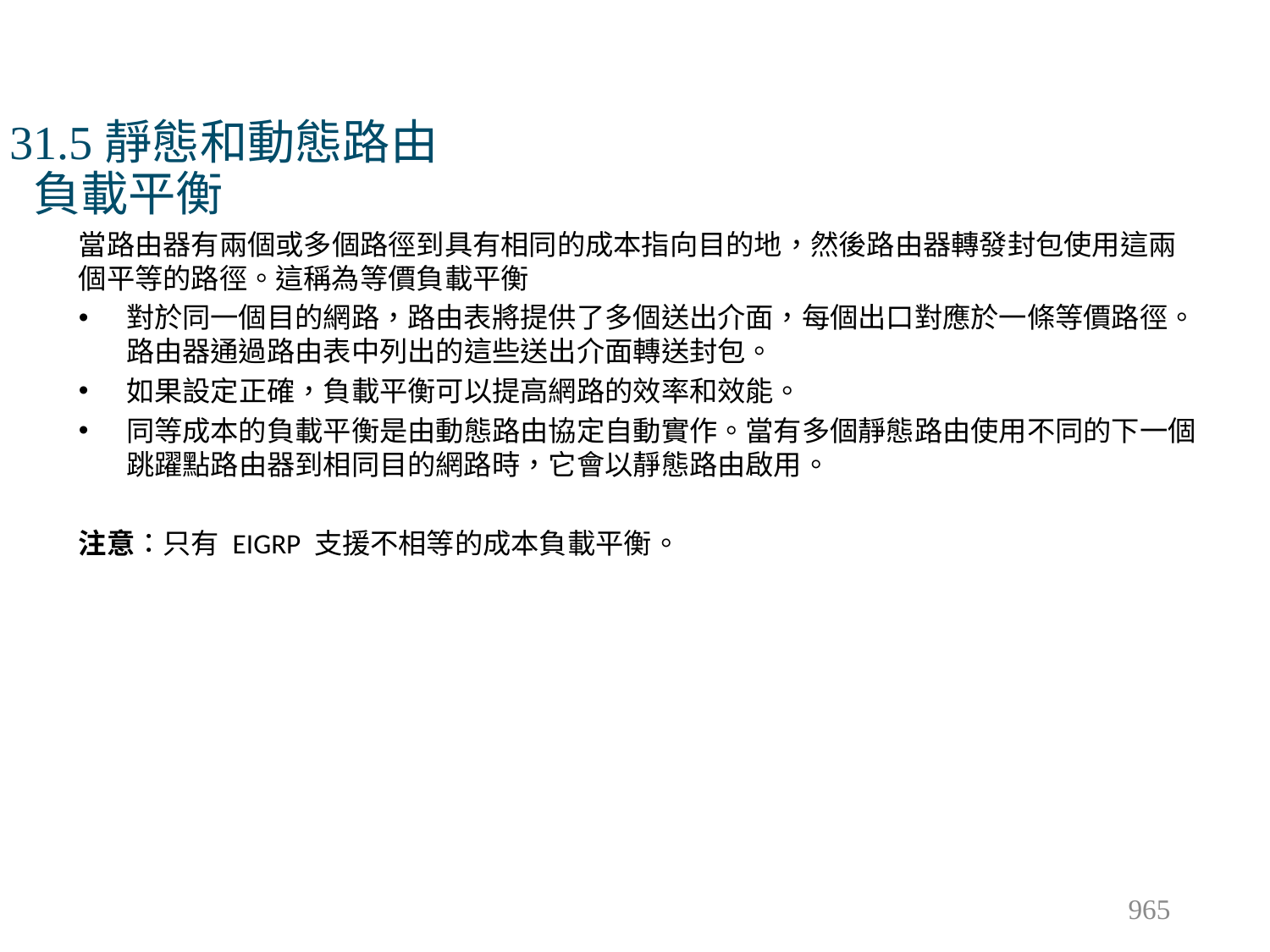

# 31.5靜態和動態路由 負載平衡
當路由器有兩個或多個路徑到具有相同的成本指向目的地，然後路由器轉發封包使用這兩個平等的路徑。這稱為等價負載平衡
對於同一個目的網路，路由表將提供了多個送出介面，每個出口對應於一條等價路徑。路由器通過路由表中列出的這些送出介面轉送封包。
如果設定正確，負載平衡可以提高網路的效率和效能。
同等成本的負載平衡是由動態路由協定自動實作。當有多個靜態路由使用不同的下一個跳躍點路由器到相同目的網路時，它會以靜態路由啟用。

注意：只有 EIGRP 支援不相等的成本負載平衡。

965